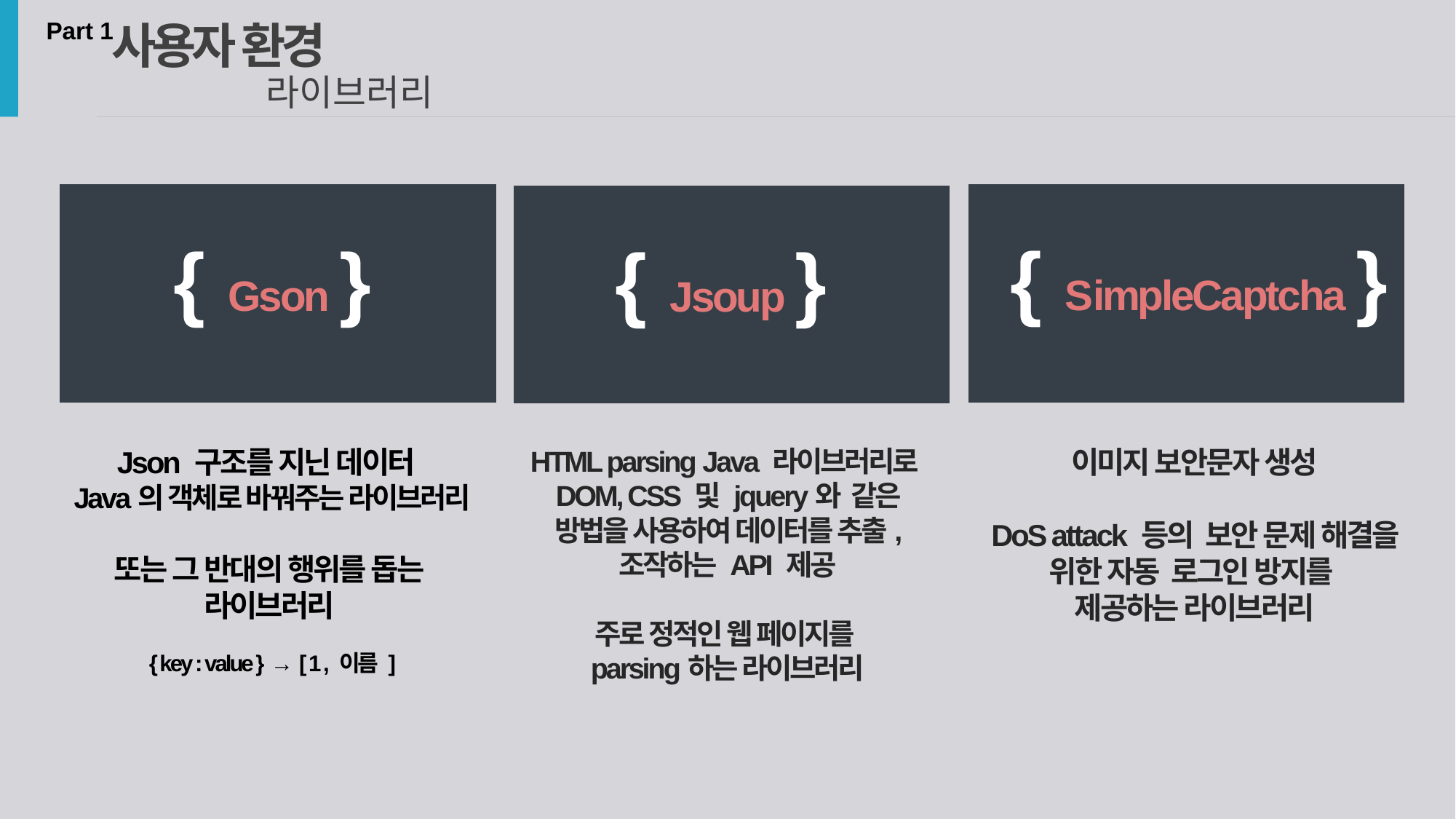

사용자 환경
Part 1
 라이브러리

{ SimpleCaptcha }
{ Gson }

{ Jsoup }

Json 구조를 지닌 데이터
Java의 객체로 바꿔주는 라이브러리

또는 그 반대의 행위를 돕는
라이브러리

{ key : value }  →  [ 1 , 이름 ]
HTML parsing Java 라이브러리로
DOM, CSS 및 jquery와  같은 방법을 사용하여 데이터를 추출, 조작하는 API 제공

주로 정적인 웹 페이지를
parsing하는 라이브러리
이미지 보안문자 생성

DoS attack 등의  보안 문제 해결을 위한 자동  로그인 방지를
제공하는 라이브러리